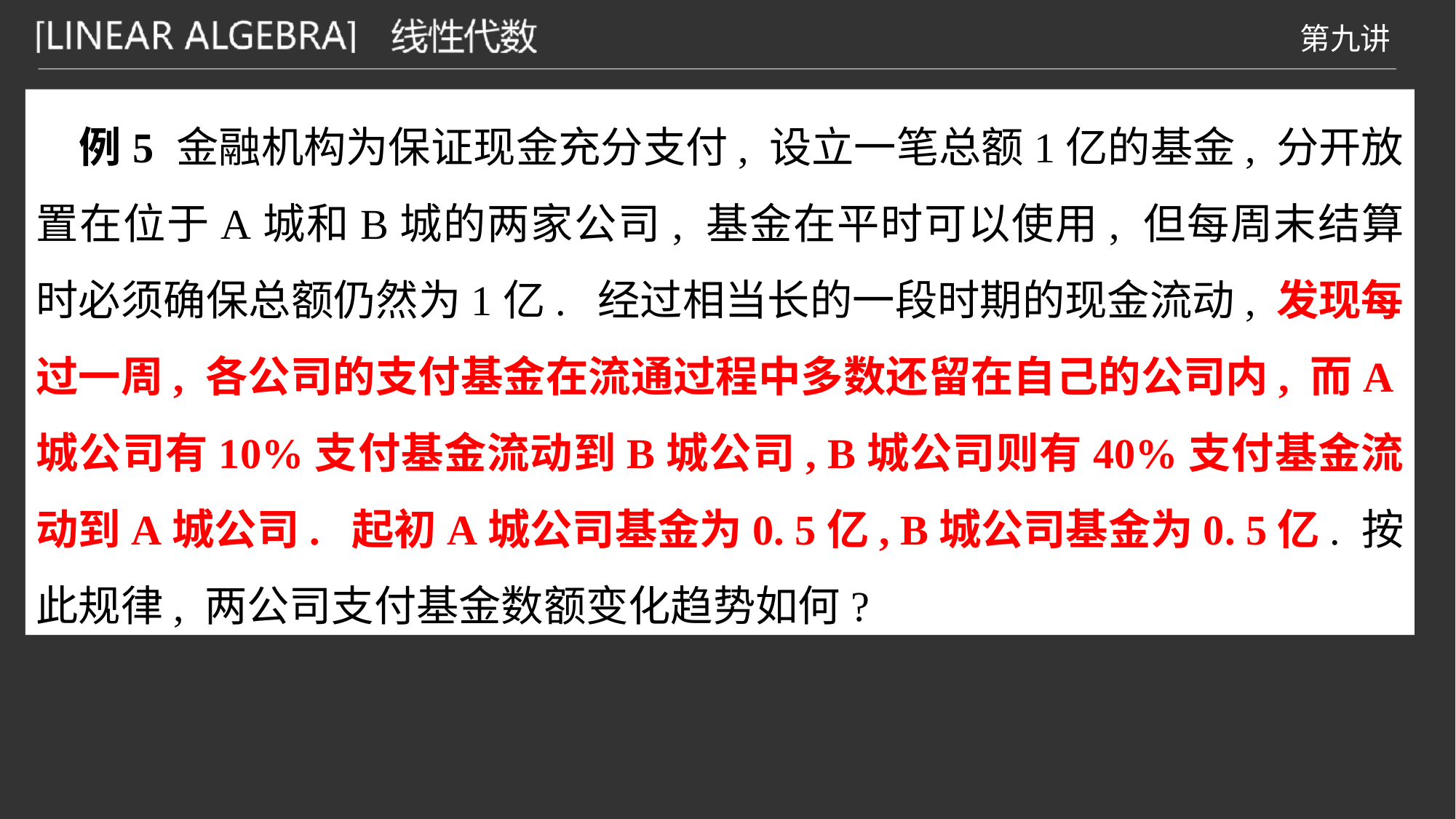

例5 金融机构为保证现金充分支付, 设立一笔总额1亿的基金, 分开放置在位于A城和B城的两家公司, 基金在平时可以使用, 但每周末结算时必须确保总额仍然为1亿.  经过相当长的一段时期的现金流动, 发现每过一周, 各公司的支付基金在流通过程中多数还留在自己的公司内, 而A城公司有10%支付基金流动到B城公司, B城公司则有40%支付基金流动到A城公司.  起初A城公司基金为0. 5亿, B城公司基金为0. 5亿. 按此规律, 两公司支付基金数额变化趋势如何?